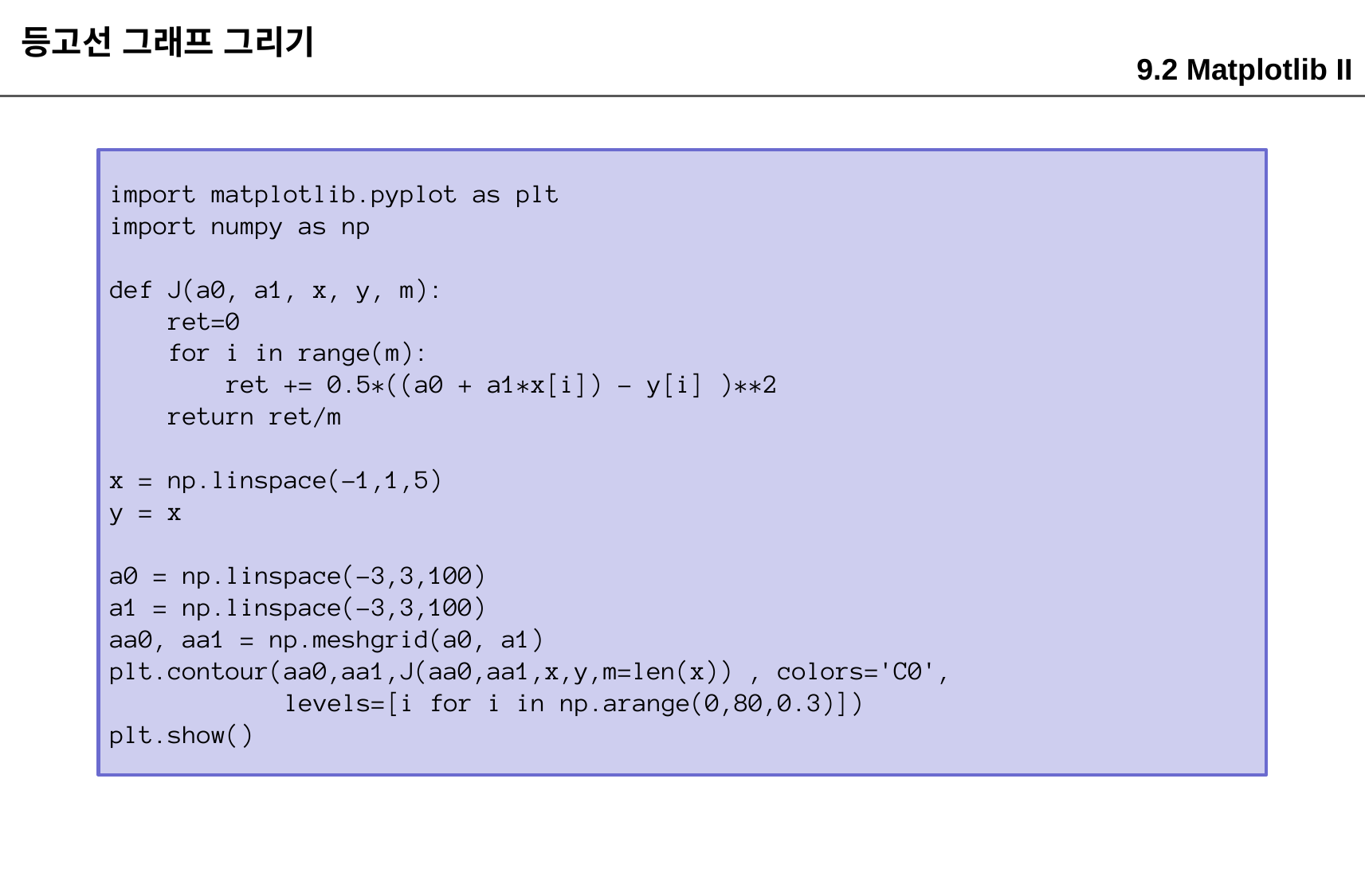

등고선 그래프 그리기
9.2 Matplotlib II
import matplotlib.pyplot as plt
import numpy as np

def J(a0, a1, x, y, m):
    ret=0
    for i in range(m):
        ret += 0.5*((a0 + a1*x[i]) - y[i] )**2
    return ret/m

x = np.linspace(-1,1,5)
y = x

a0 = np.linspace(-3,3,100)
a1 = np.linspace(-3,3,100)
aa0, aa1 = np.meshgrid(a0, a1)
plt.contour(aa0,aa1,J(aa0,aa1,x,y,m=len(x)) , colors='C0',
            levels=[i for i in np.arange(0,80,0.3)])
plt.show()